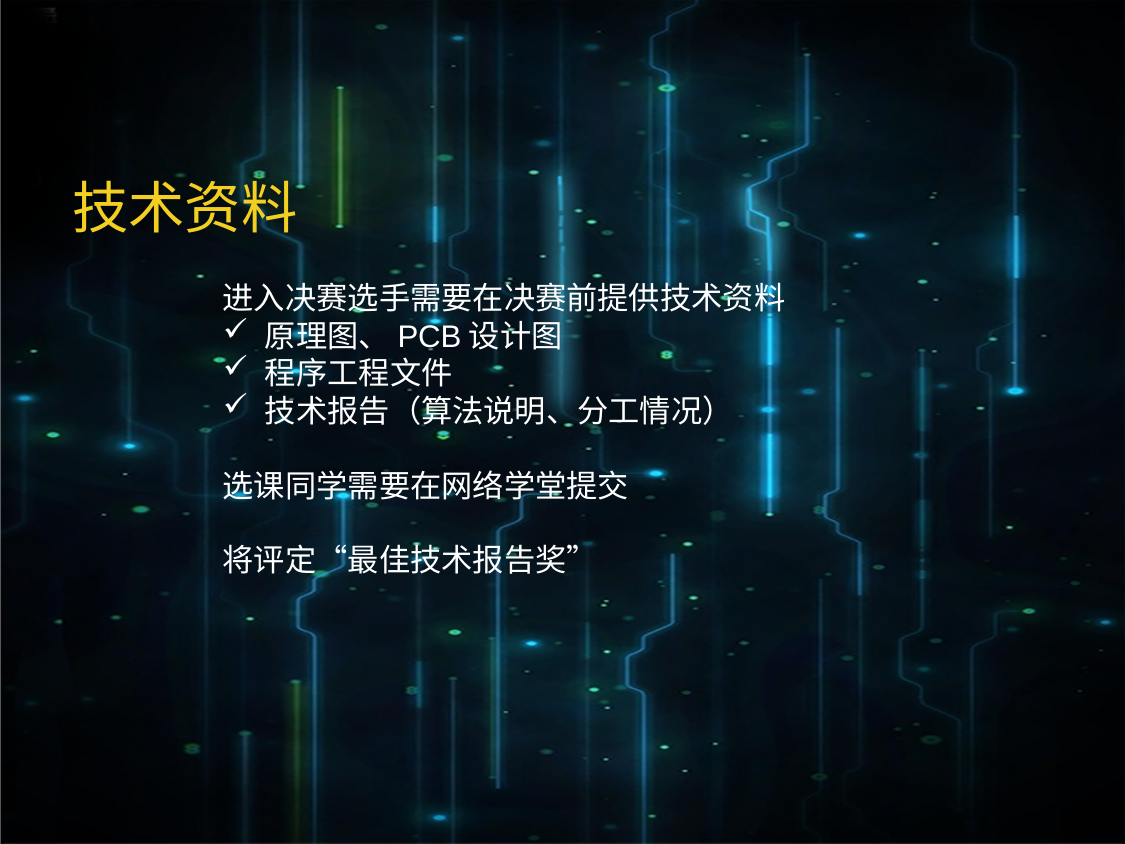

技术资料
进入决赛选手需要在决赛前提供技术资料
原理图、PCB设计图
程序工程文件
技术报告（算法说明、分工情况）

选课同学需要在网络学堂提交

将评定“最佳技术报告奖”